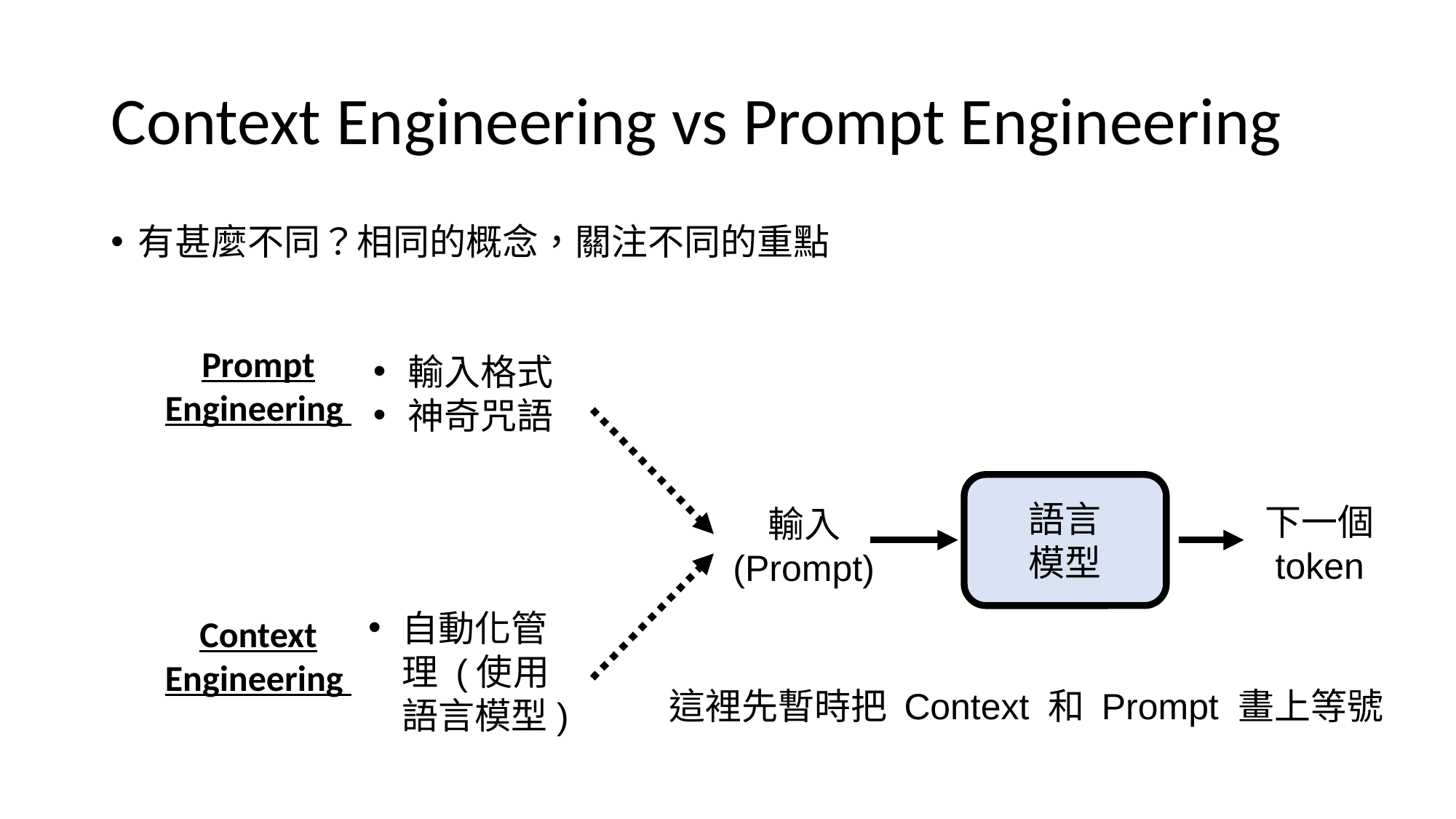

# Context Engineering vs Prompt Engineering
有甚麼不同？相同的概念，關注不同的重點
Prompt Engineering
輸入格式
神奇咒語
語言
模型
下一個 token
輸入 (Prompt)
自動化管理 (使用語言模型)
Context Engineering
這裡先暫時把 Context 和 Prompt 畫上等號